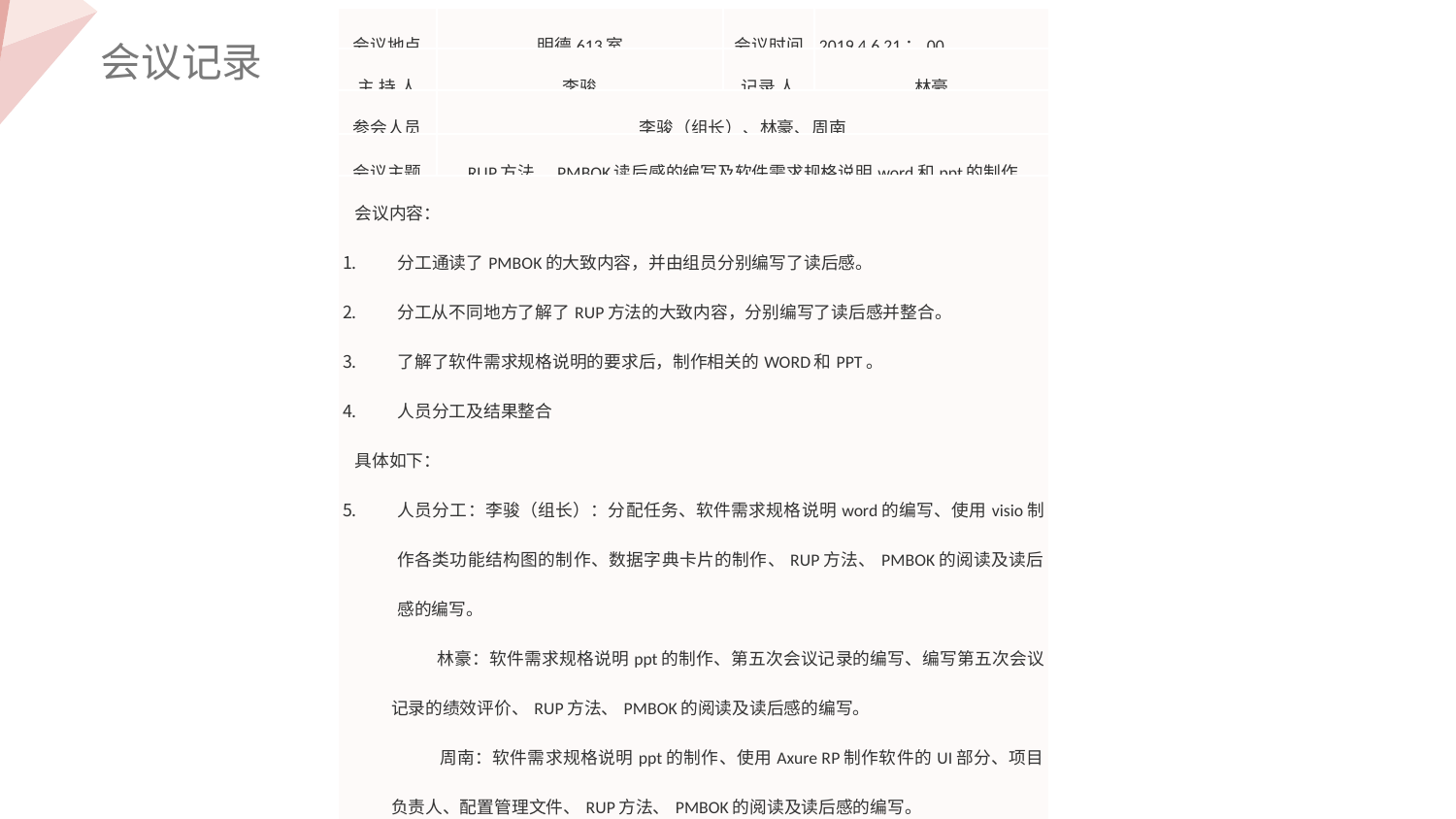

| 会议地点 | 明德613室 | 会议时间 | 2019 4.6 21：00 |
| --- | --- | --- | --- |
| 主 持 人 | 李骏 | 记录 人 | 林豪 |
| 参会人员 | 李骏（组长）、林豪、周南 |  |  |
| 会议主题 | RUP方法、PMBOK读后感的编写及软件需求规格说明word和ppt的制作 |  |  |
| 会议内容： 分工通读了PMBOK的大致内容，并由组员分别编写了读后感。 分工从不同地方了解了RUP方法的大致内容，分别编写了读后感并整合。 了解了软件需求规格说明的要求后，制作相关的WORD和PPT。 人员分工及结果整合 具体如下： 人员分工：李骏（组长）：分配任务、软件需求规格说明word的编写、使用visio制作各类功能结构图的制作、数据字典卡片的制作、RUP方法、PMBOK的阅读及读后感的编写。 林豪：软件需求规格说明ppt的制作、第五次会议记录的编写、编写第五次会议记录的绩效评价、RUP方法、PMBOK的阅读及读后感的编写。 周南：软件需求规格说明ppt的制作、使用Axure RP制作软件的UI部分、项目负责人、配置管理文件、RUP方法、PMBOK的阅读及读后感的编写。 近期安排： 4.7汇总结果，由李骏整合并发送到杨老师的邮箱。 4.14会继续开会并分配作业。 |  |  |  |
会议记录